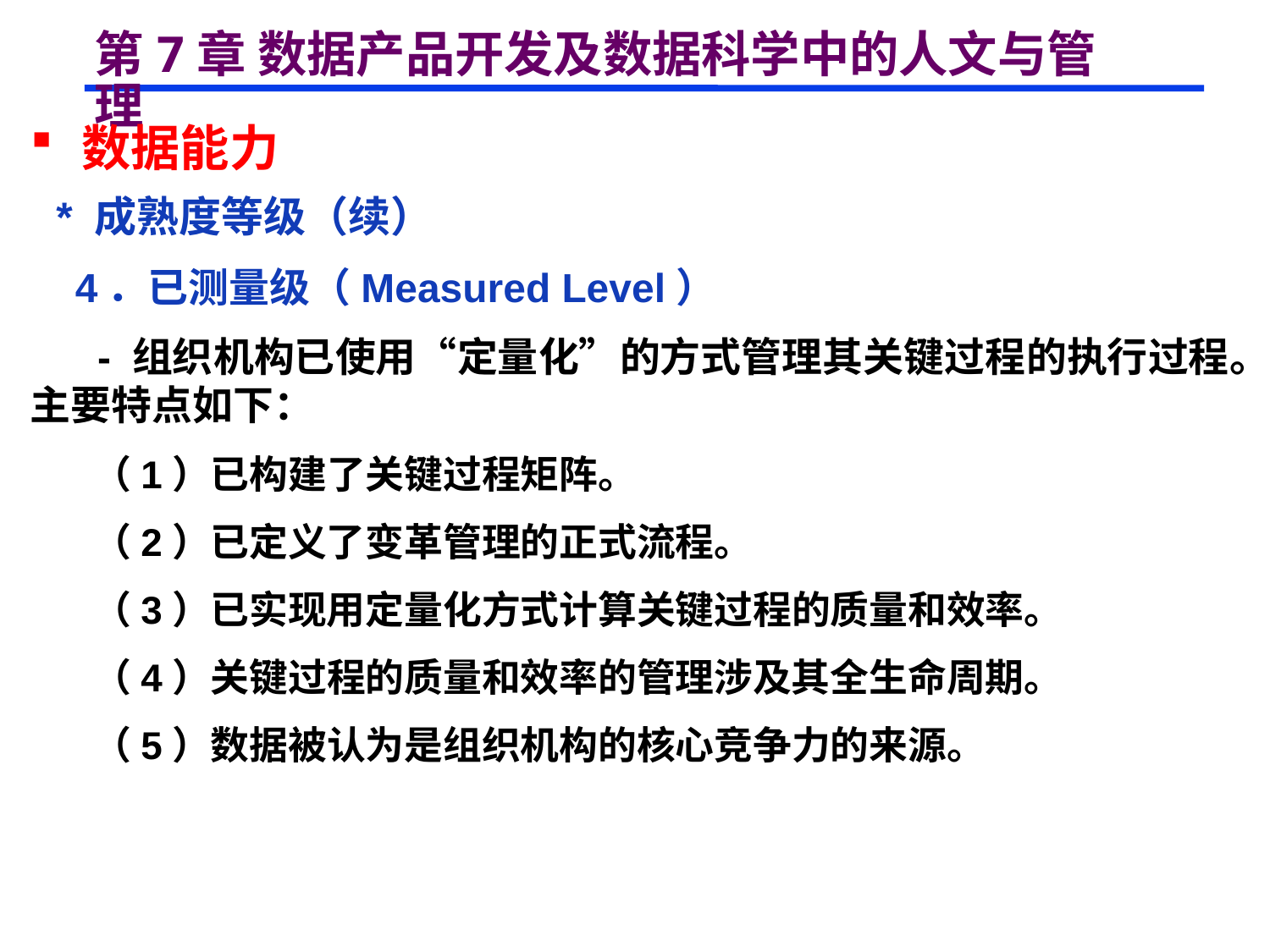

# 第7章 数据产品开发及数据科学中的人文与管理
 数据能力
  * 成熟度等级（续）
    4．已测量级（Measured Level）
      - 组织机构已使用“定量化”的方式管理其关键过程的执行过程。主要特点如下：
      （1）已构建了关键过程矩阵。
      （2）已定义了变革管理的正式流程。
      （3）已实现用定量化方式计算关键过程的质量和效率。
      （4）关键过程的质量和效率的管理涉及其全生命周期。
      （5）数据被认为是组织机构的核心竞争力的来源。